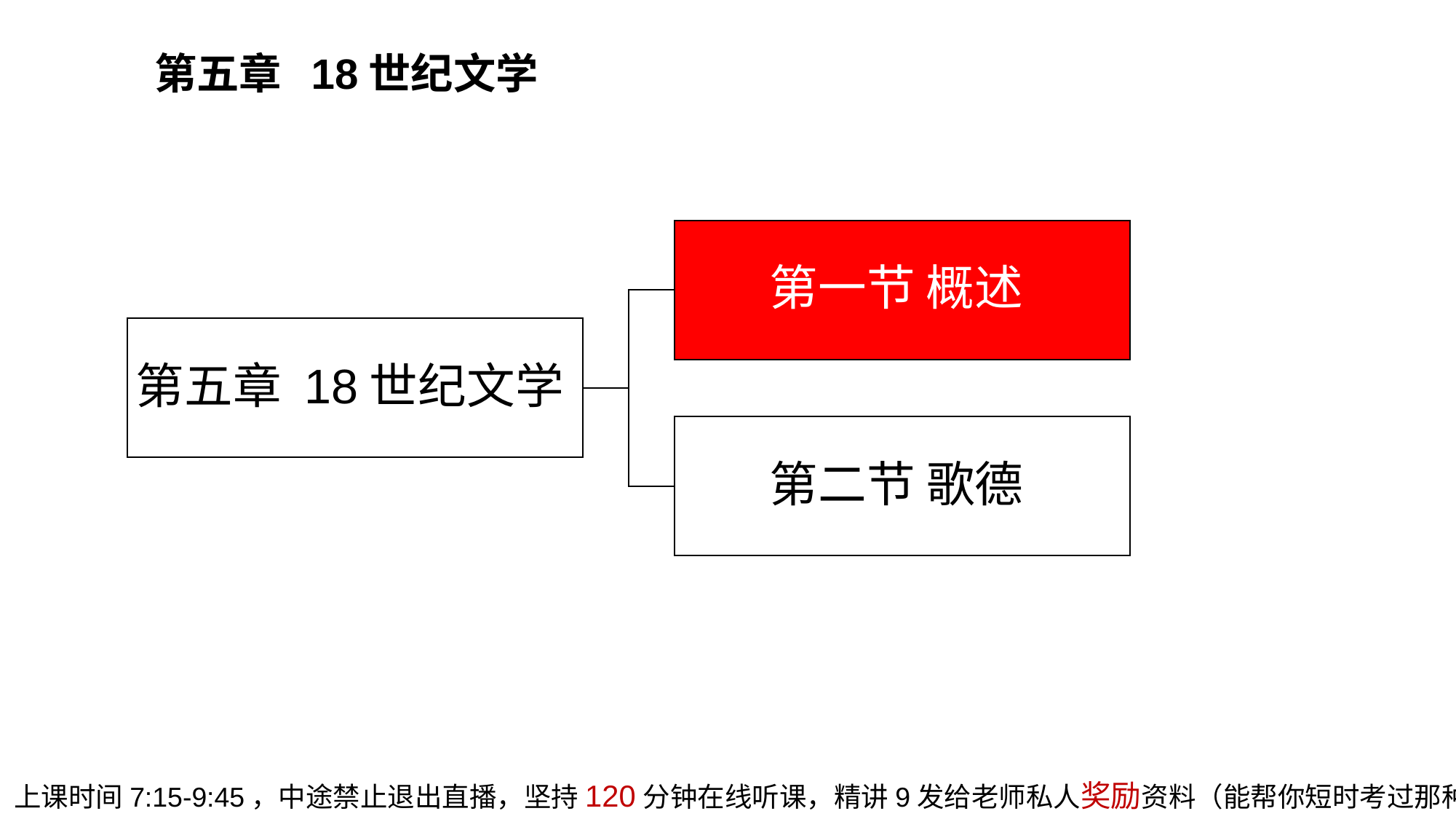

第五章  18世纪文学
第五章 18世纪文学
第一节 概述
第二节 歌德